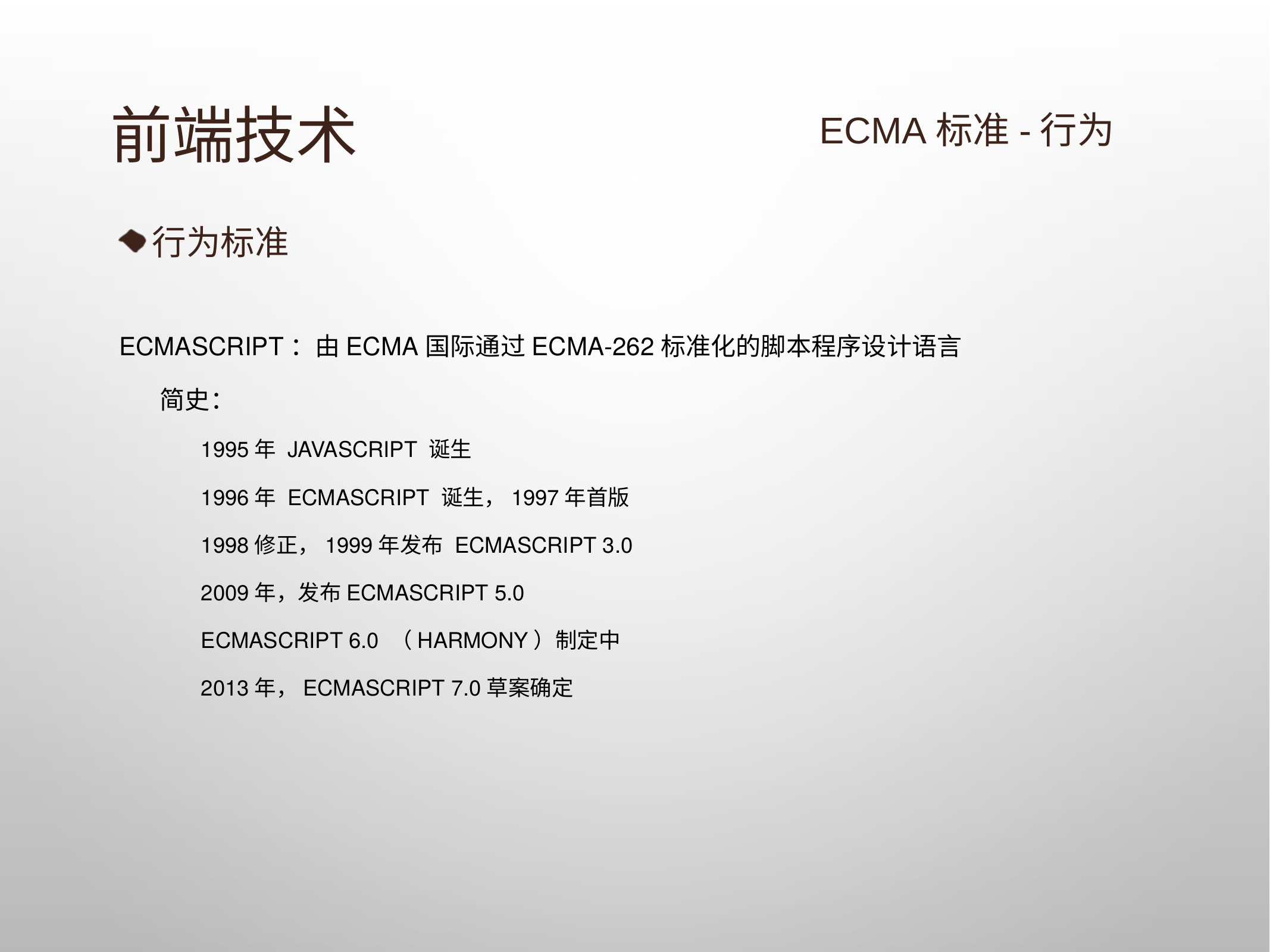

# 前端技术
ECMA标准-行为
行为标准

ECMASCript：由Ecma国际通过ECMA-262标准化的脚本程序设计语言
     简史：
1995年 JavaScript 诞生
1996年 ECMAScript 诞生，1997年首版
1998修正，1999年发布 ECMAScript 3.0
2009年，发布ECMAScript 5.0
ECMAScript 6.0 （harmony）制定中
2013年，ECMAScript 7.0草案确定